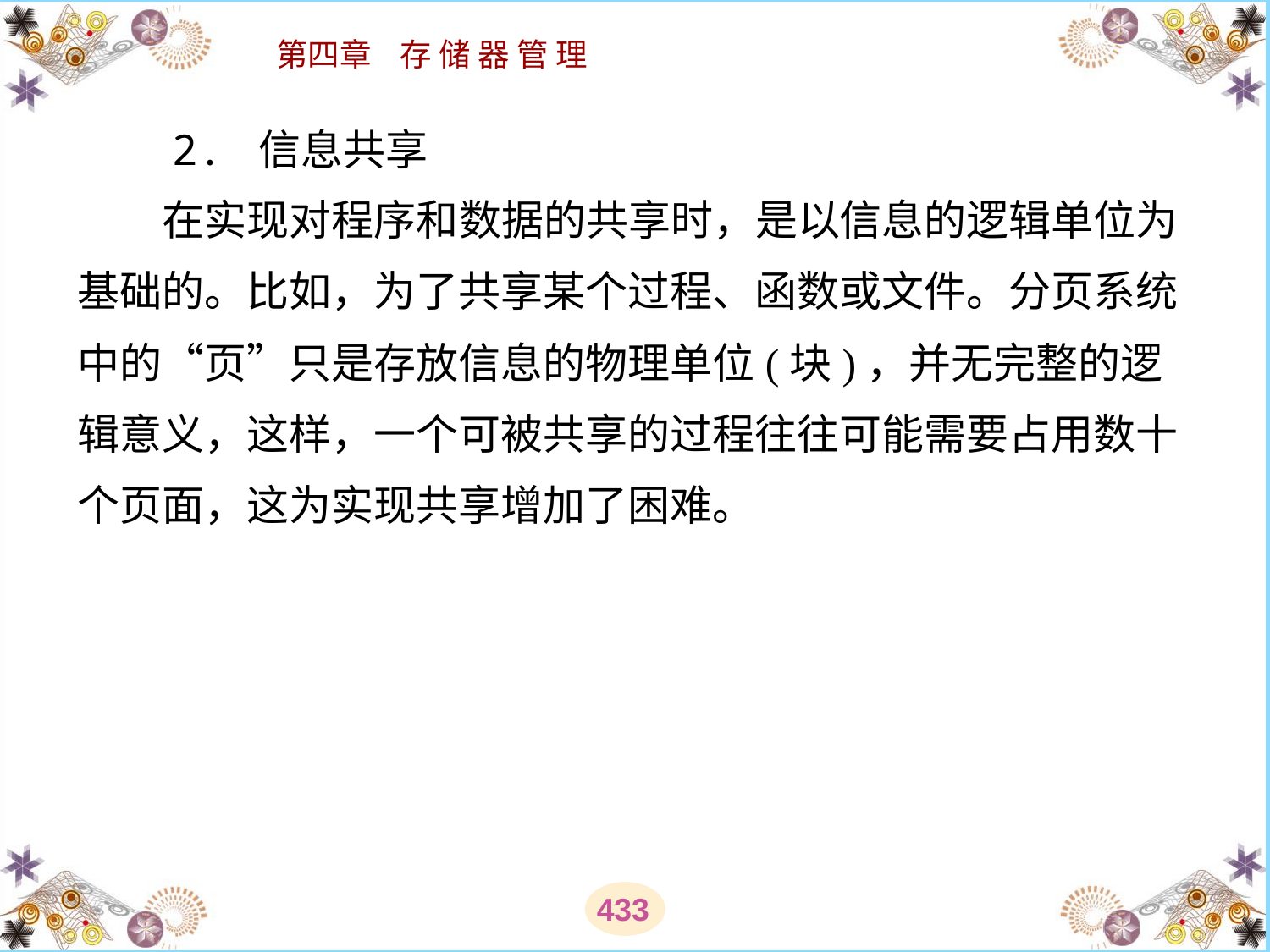

# 2. 信息共享 　　在实现对程序和数据的共享时，是以信息的逻辑单位为基础的。比如，为了共享某个过程、函数或文件。分页系统中的“页”只是存放信息的物理单位(块)，并无完整的逻辑意义，这样，一个可被共享的过程往往可能需要占用数十个页面，这为实现共享增加了困难。